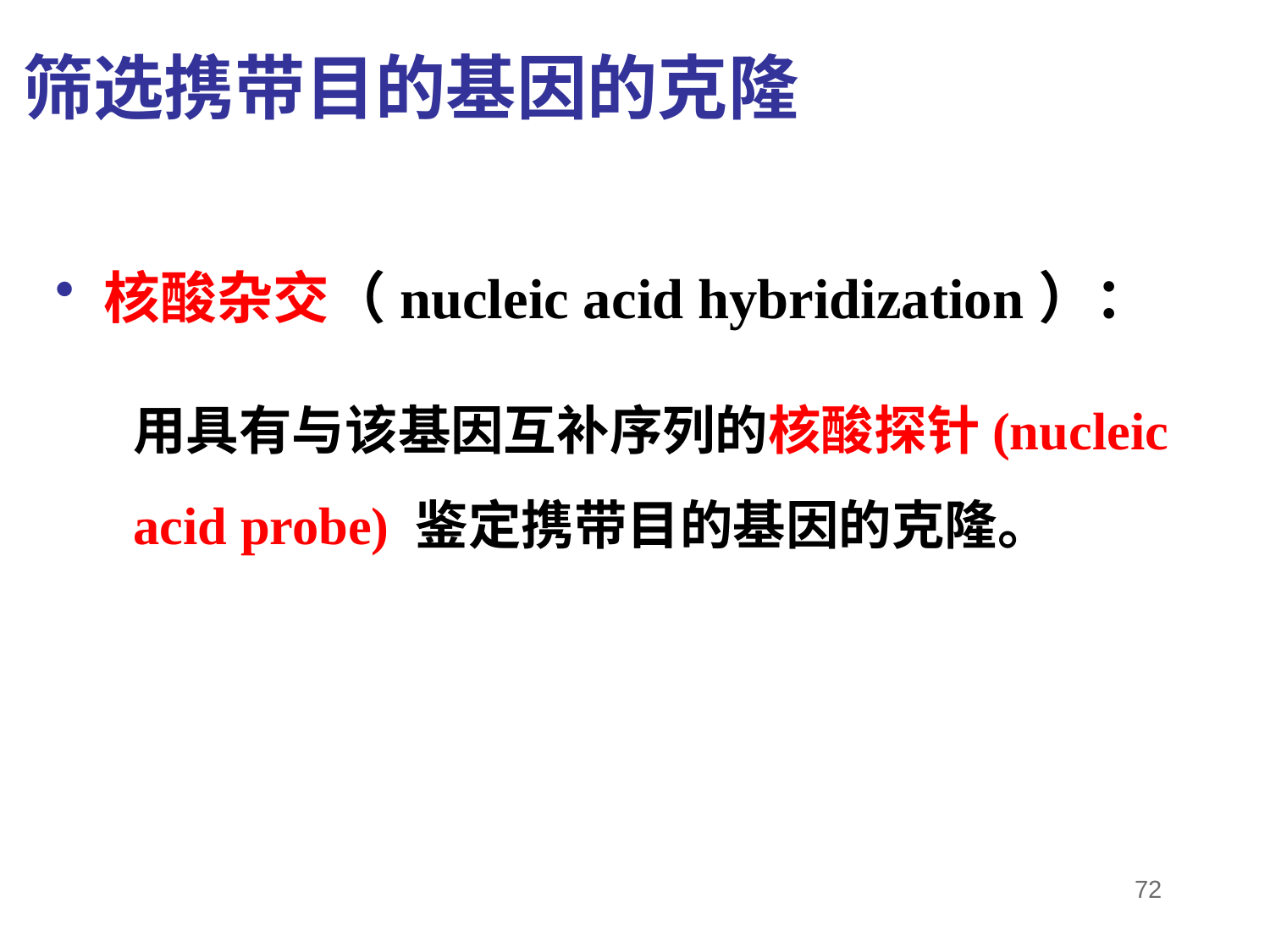

筛选携带目的基因的克隆
核酸杂交（nucleic acid hybridization）：
用具有与该基因互补序列的核酸探针(nucleic acid probe) 鉴定携带目的基因的克隆。
72